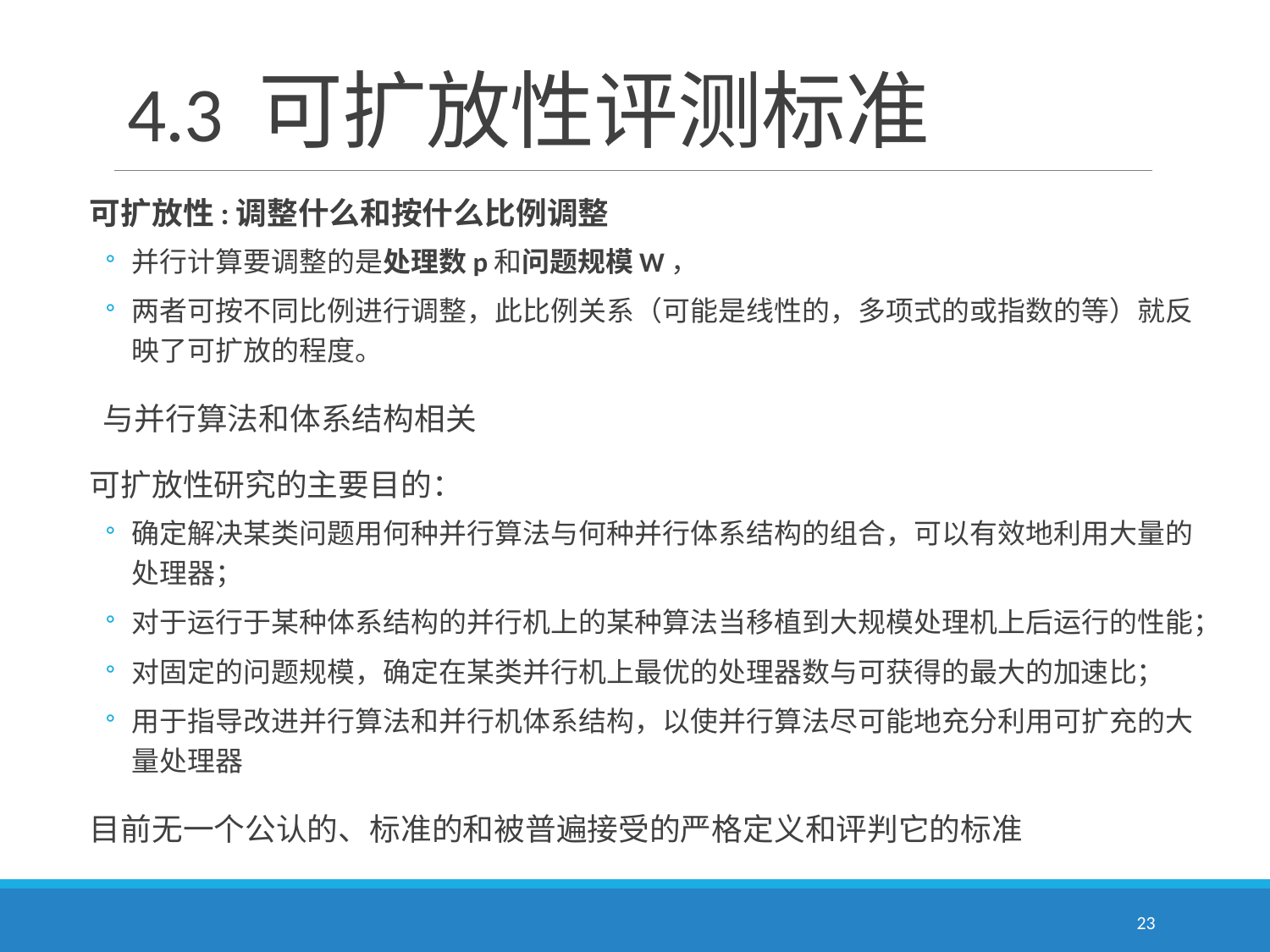

# 4.3 可扩放性评测标准
可扩放性:调整什么和按什么比例调整
并行计算要调整的是处理数p和问题规模W，
两者可按不同比例进行调整，此比例关系（可能是线性的，多项式的或指数的等）就反映了可扩放的程度。
 与并行算法和体系结构相关
可扩放性研究的主要目的：
确定解决某类问题用何种并行算法与何种并行体系结构的组合，可以有效地利用大量的处理器；
对于运行于某种体系结构的并行机上的某种算法当移植到大规模处理机上后运行的性能；
对固定的问题规模，确定在某类并行机上最优的处理器数与可获得的最大的加速比；
用于指导改进并行算法和并行机体系结构，以使并行算法尽可能地充分利用可扩充的大量处理器
目前无一个公认的、标准的和被普遍接受的严格定义和评判它的标准

23